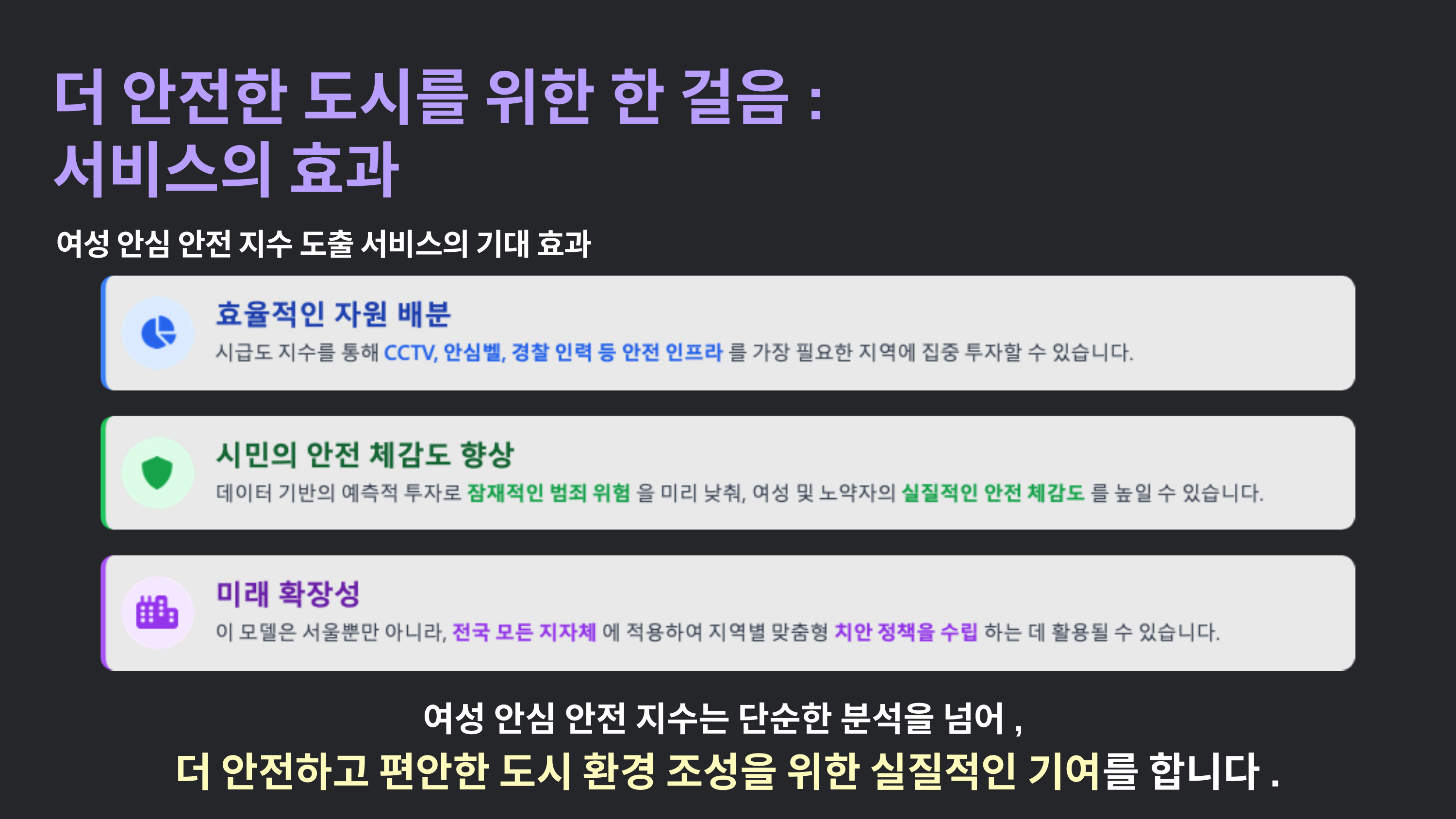

더 안전한 도시를 위한 한 걸음:
서비스의 효과
여성 안심 안전 지수 도출 서비스의 기대 효과

여성 안심 안전 지수는 단순한 분석을 넘어,
더 안전하고 편안한 도시 환경 조성을 위한 실질적인 기여를 합니다.